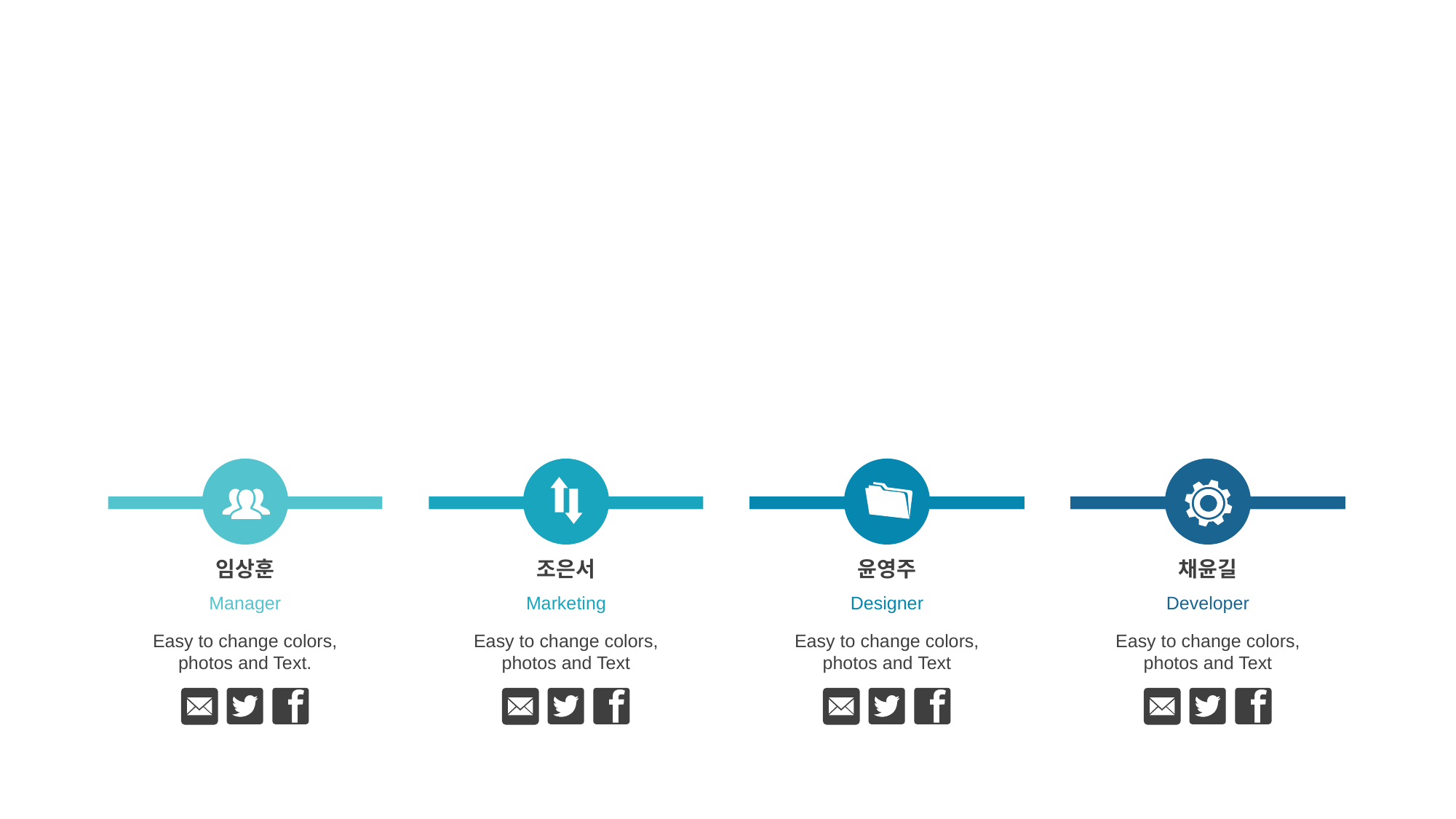

Project Responsibility and Role

임상훈
Manager
조은서
Marketing
윤영주
Designer
채윤길
Developer
Easy to change colors, photos and Text.
Easy to change colors, photos and Text
Easy to change colors, photos and Text
Easy to change colors, photos and Text